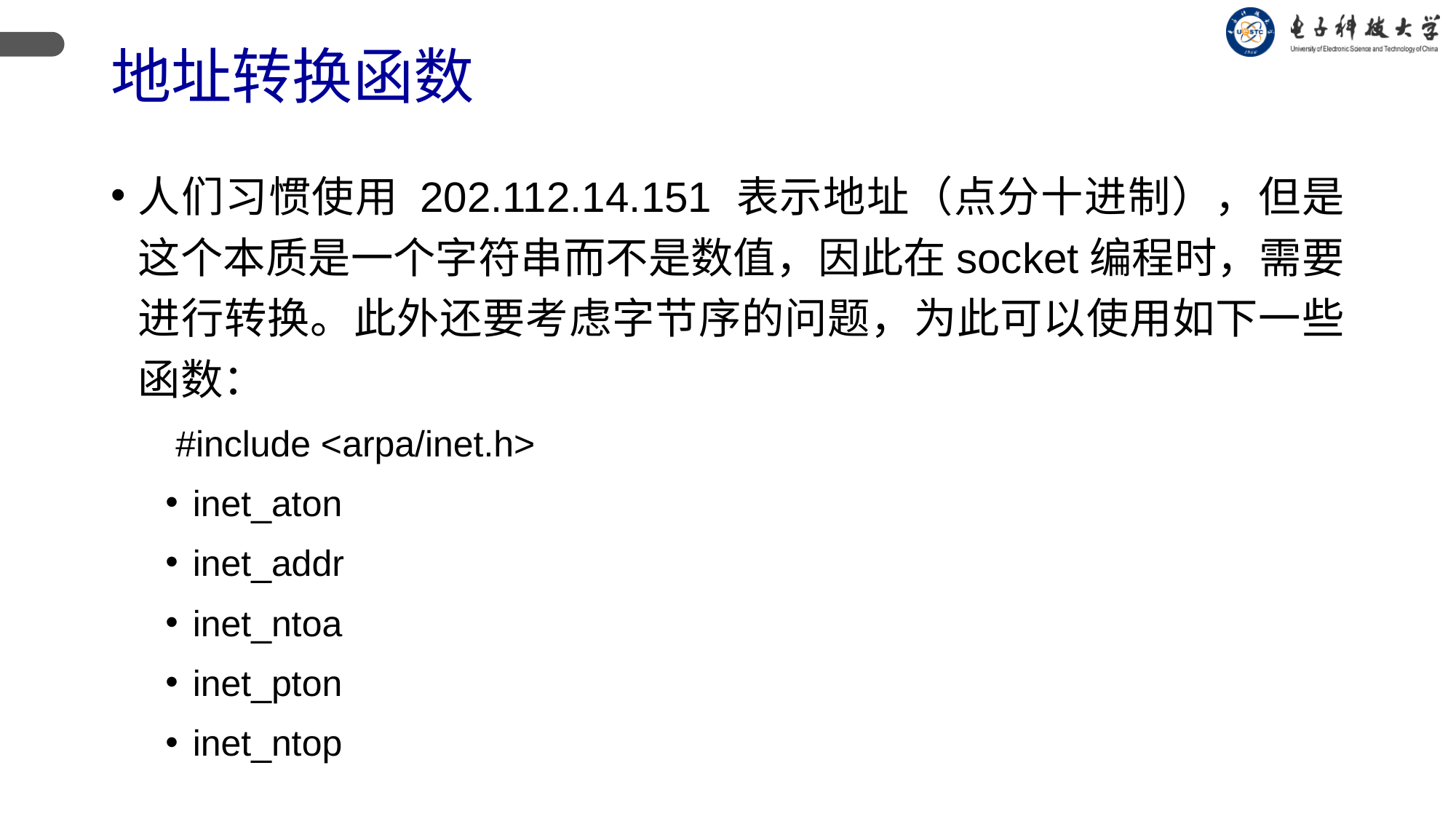

# 地址转换函数
人们习惯使用 202.112.14.151 表示地址（点分十进制），但是这个本质是一个字符串而不是数值，因此在socket编程时，需要进行转换。此外还要考虑字节序的问题，为此可以使用如下一些函数：
 #include <arpa/inet.h>
inet_aton
inet_addr
inet_ntoa
inet_pton
inet_ntop